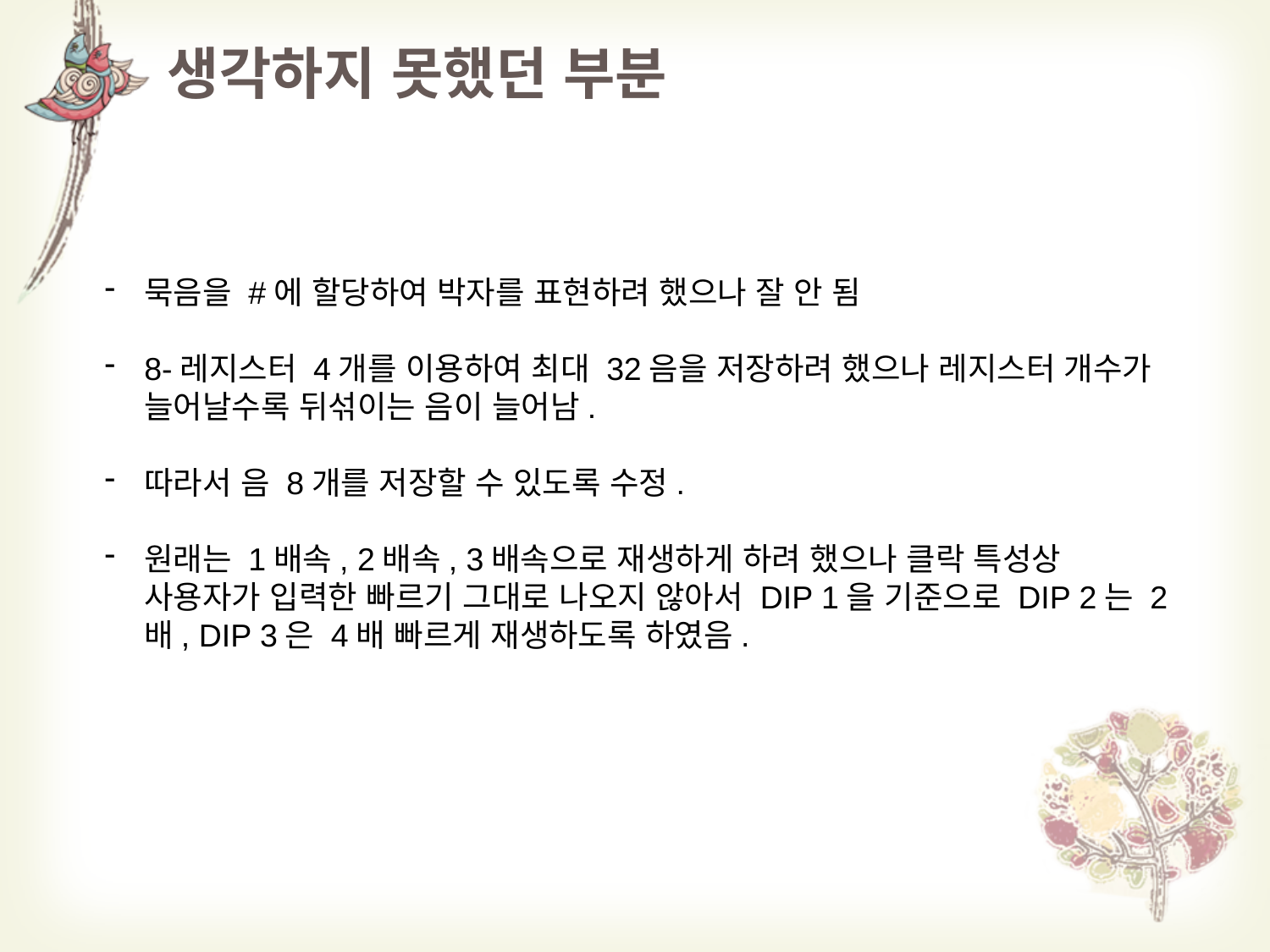

# 생각하지 못했던 부분
묵음을 #에 할당하여 박자를 표현하려 했으나 잘 안 됨

8-레지스터 4개를 이용하여 최대 32음을 저장하려 했으나 레지스터 개수가 늘어날수록 뒤섞이는 음이 늘어남.

따라서 음 8개를 저장할 수 있도록 수정.

원래는 1배속, 2배속, 3배속으로 재생하게 하려 했으나 클락 특성상 사용자가 입력한 빠르기 그대로 나오지 않아서 DIP 1을 기준으로 DIP 2는 2배, DIP 3은 4배 빠르게 재생하도록 하였음.